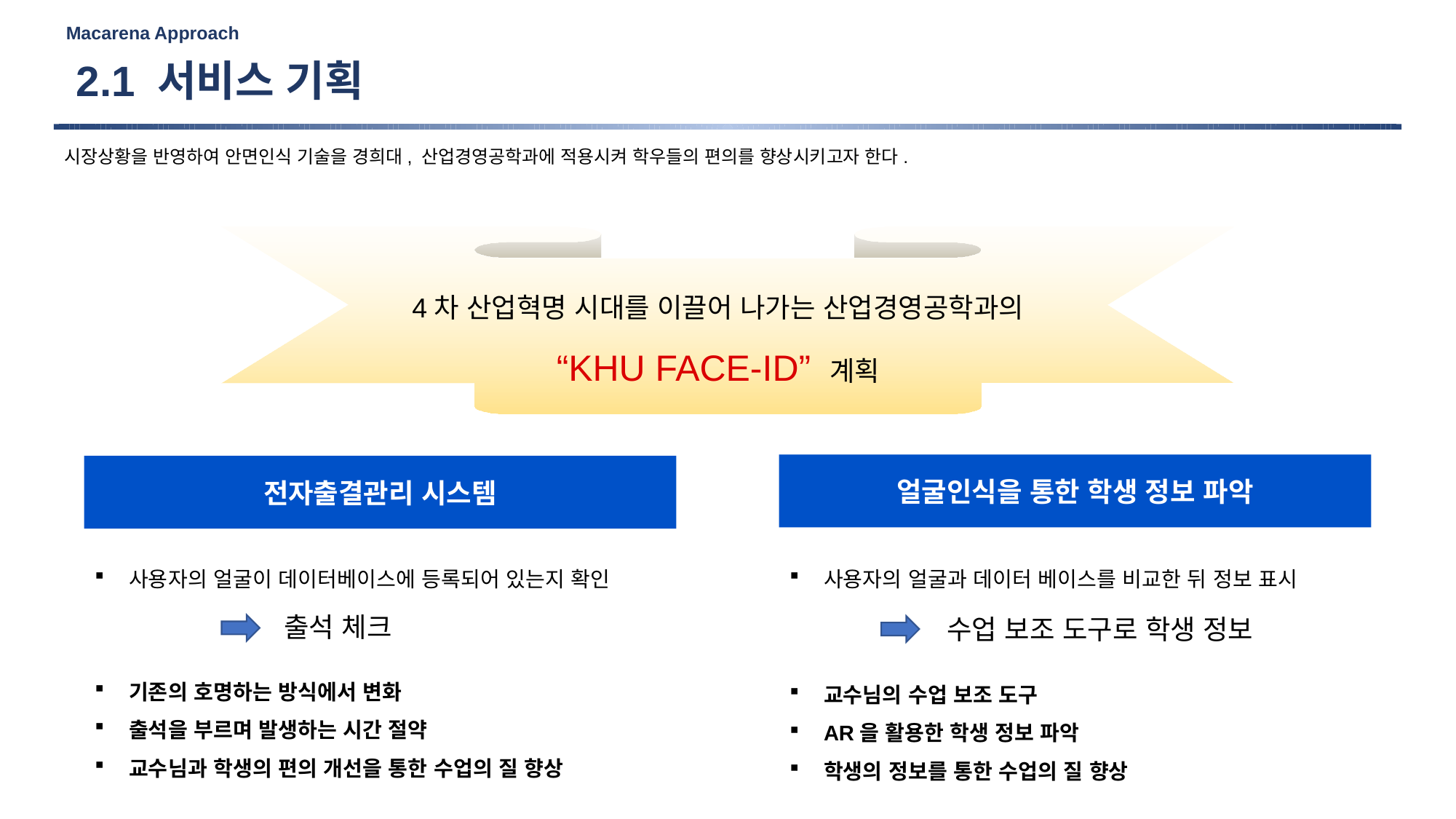

Macarena Approach
2.1 서비스 기획

시장상황을 반영하여 안면인식 기술을 경희대, 산업경영공학과에 적용시켜 학우들의 편의를 향상시키고자 한다.

4차 산업혁명 시대를 이끌어 나가는 산업경영공학과의
“KHU FACE-ID” 계획
얼굴인식을 통한 학생 정보 파악
전자출결관리 시스템
사용자의 얼굴이 데이터베이스에 등록되어 있는지 확인
사용자의 얼굴과 데이터 베이스를 비교한 뒤 정보 표시
출석 체크
수업 보조 도구로 학생 정보

기존의 호명하는 방식에서 변화
출석을 부르며 발생하는 시간 절약
교수님과 학생의 편의 개선을 통한 수업의 질 향상
교수님의 수업 보조 도구
AR을 활용한 학생 정보 파악
학생의 정보를 통한 수업의 질 향상